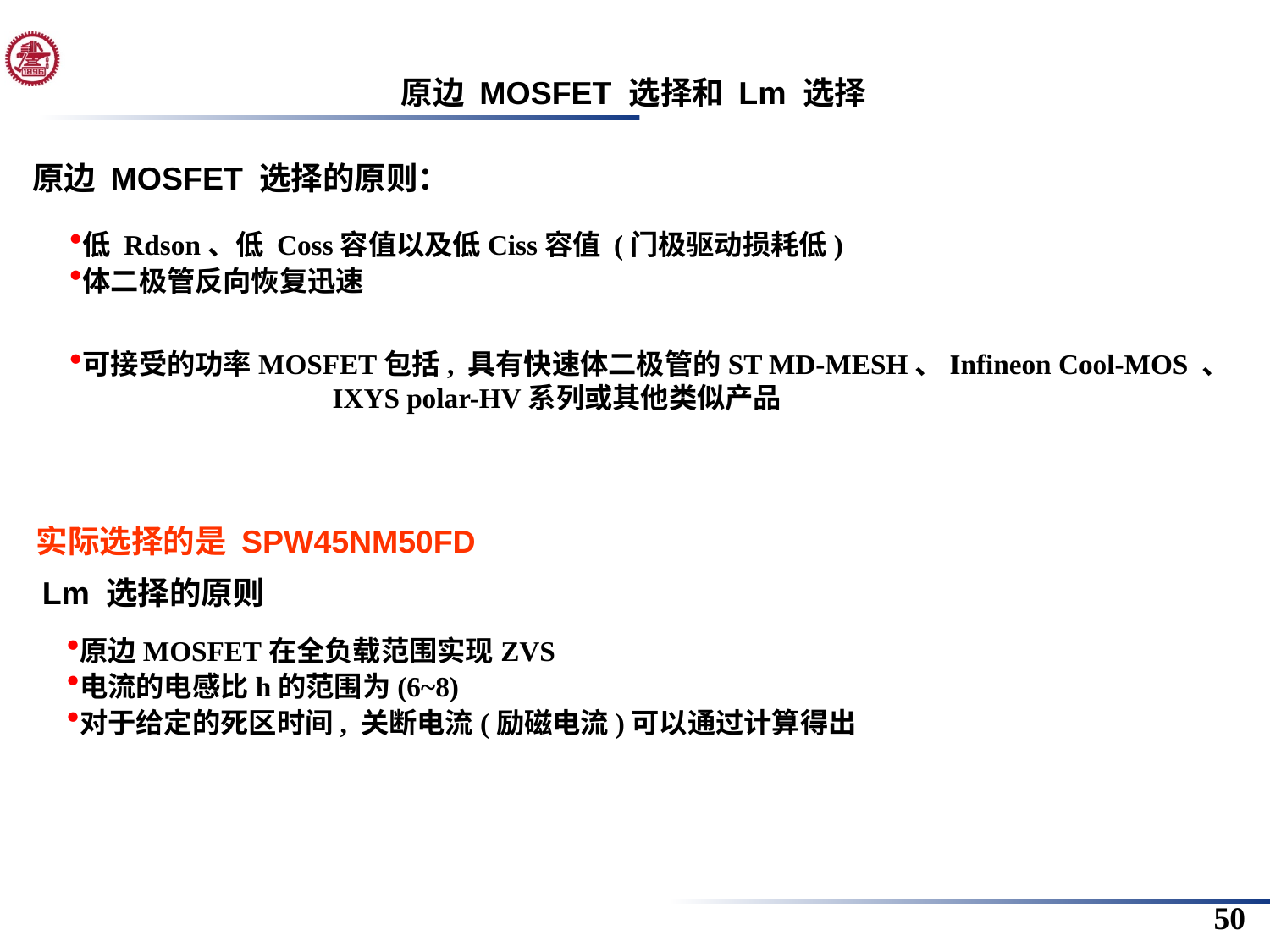

原边 MOSFET 选择和 Lm 选择
原边 MOSFET 选择的原则：
低 Rdson、低 Coss容值以及低Ciss容值 (门极驱动损耗低)
体二极管反向恢复迅速

可接受的功率MOSFET包括, 具有快速体二极管的ST MD-MESH、Infineon Cool-MOS 、	                         IXYS polar-HV系列或其他类似产品

实际选择的是 SPW45NM50FD
 Lm 选择的原则
原边MOSFET在全负载范围实现ZVS
电流的电感比h的范围为(6~8)
对于给定的死区时间, 关断电流(励磁电流)可以通过计算得出